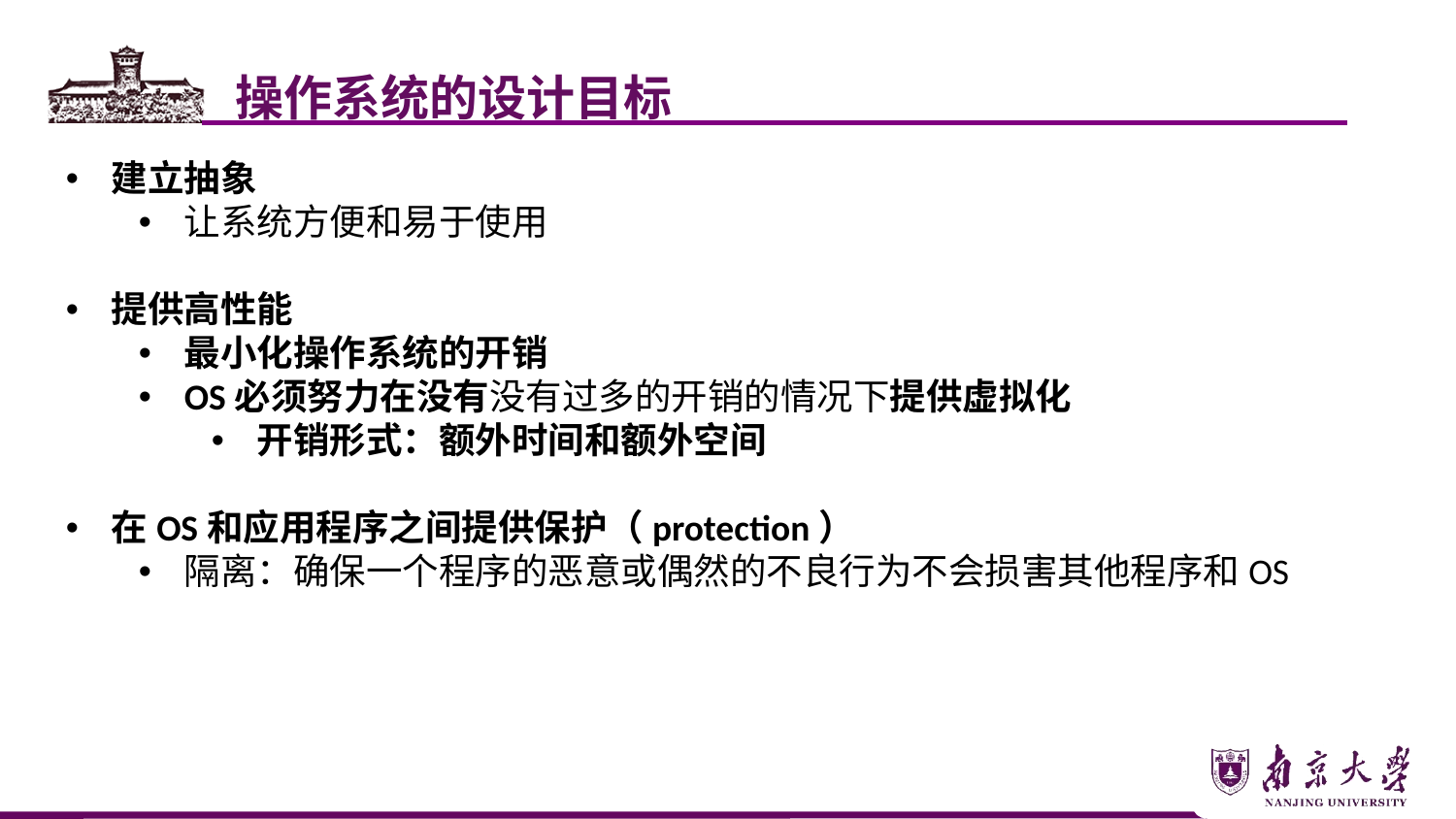

操作系统的设计目标
建立抽象
让系统方便和易于使用

提供高性能
最小化操作系统的开销
OS必须努力在没有没有过多的开销的情况下提供虚拟化
开销形式：额外时间和额外空间

在OS和应用程序之间提供保护（protection）
隔离：确保一个程序的恶意或偶然的不良行为不会损害其他程序和OS